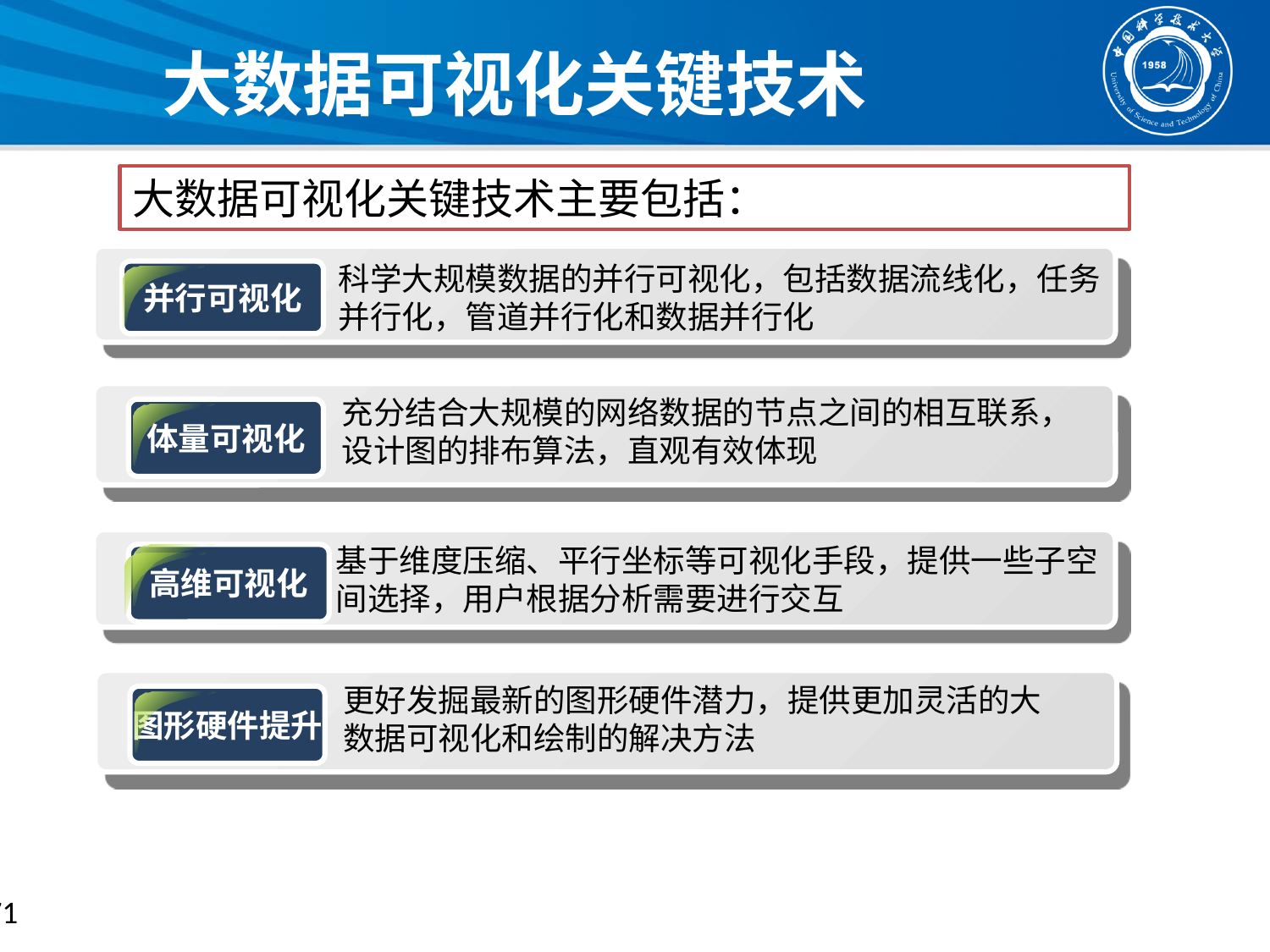

# 大数据可视化关键技术
大数据可视化关键技术主要包括：

并行可视化

体量可视化

高维可视化

科学大规模数据的并行可视化，包括数据流线化，任务并行化，管道并行化和数据并行化
充分结合大规模的网络数据的节点之间的相互联系，设计图的排布算法，直观有效体现
基于维度压缩、平行坐标等可视化手段，提供一些子空
间选择，用户根据分析需要进行交互

图形硬件提升

更好发掘最新的图形硬件潜力，提供更加灵活的大数据可视化和绘制的解决方法